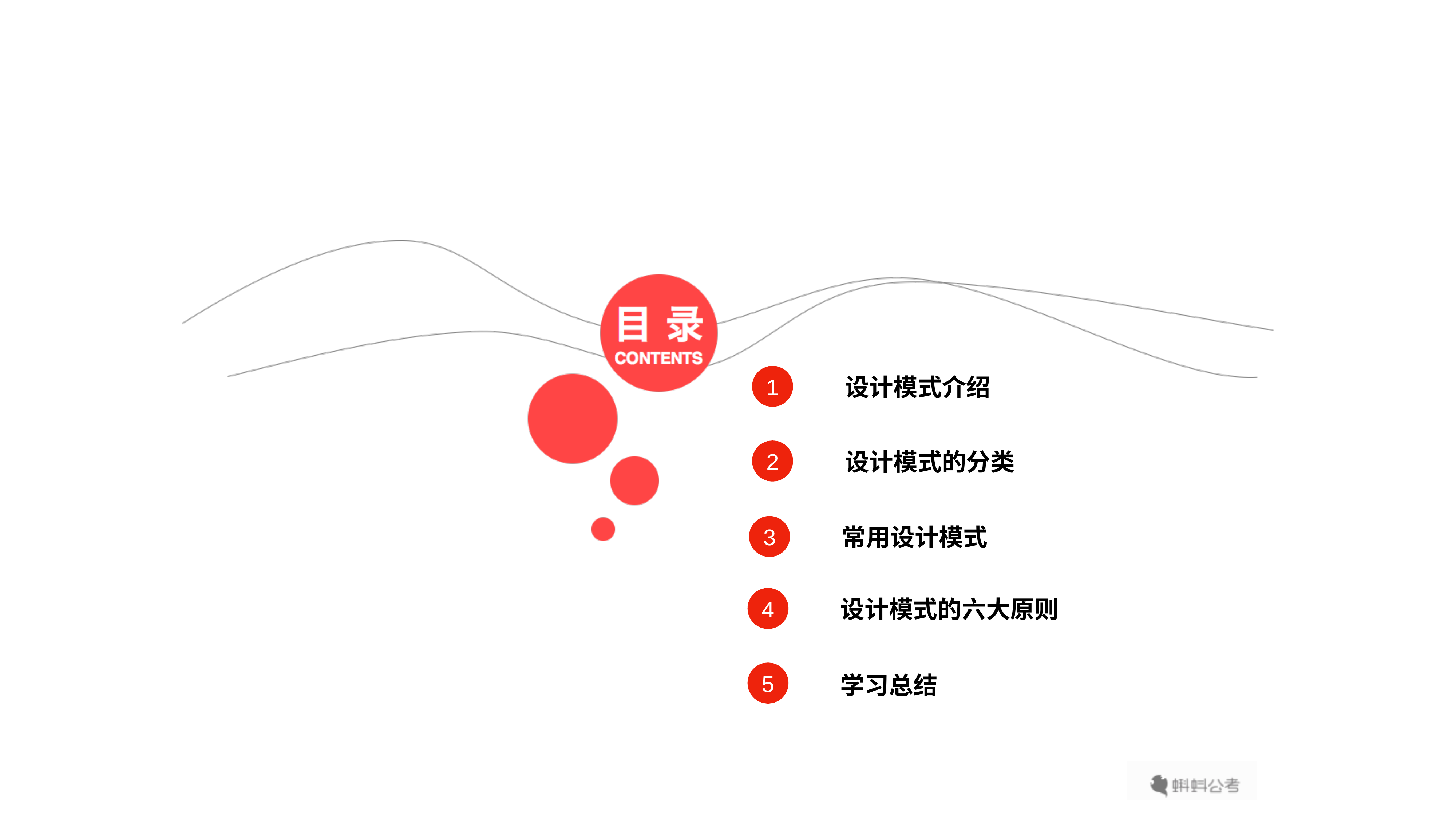

设计模式介绍

1
设计模式的分类

2
常用设计模式

3
设计模式的六大原则

4

5
学习总结